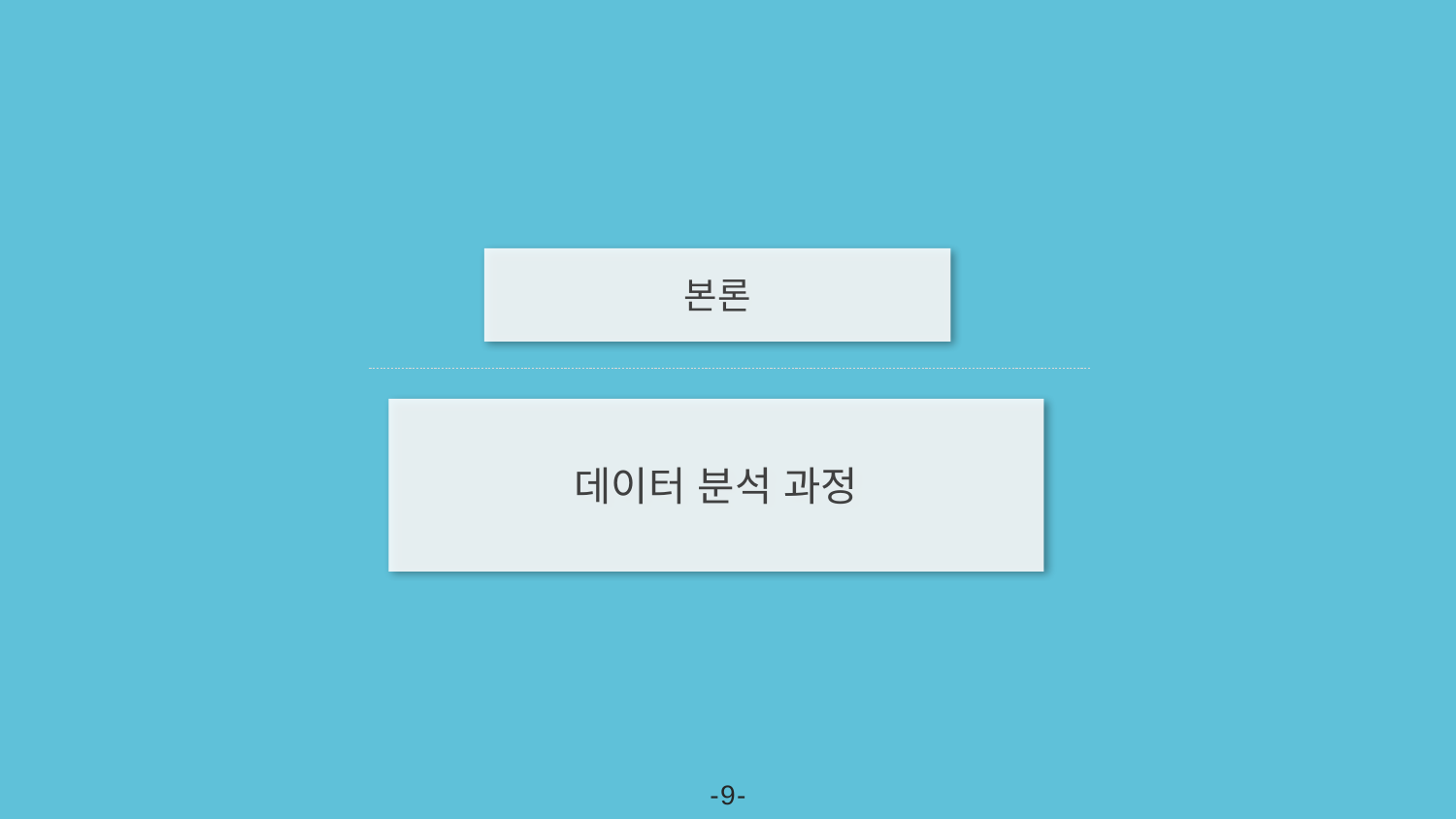

본론
데이터 분석 과정
- 9 -